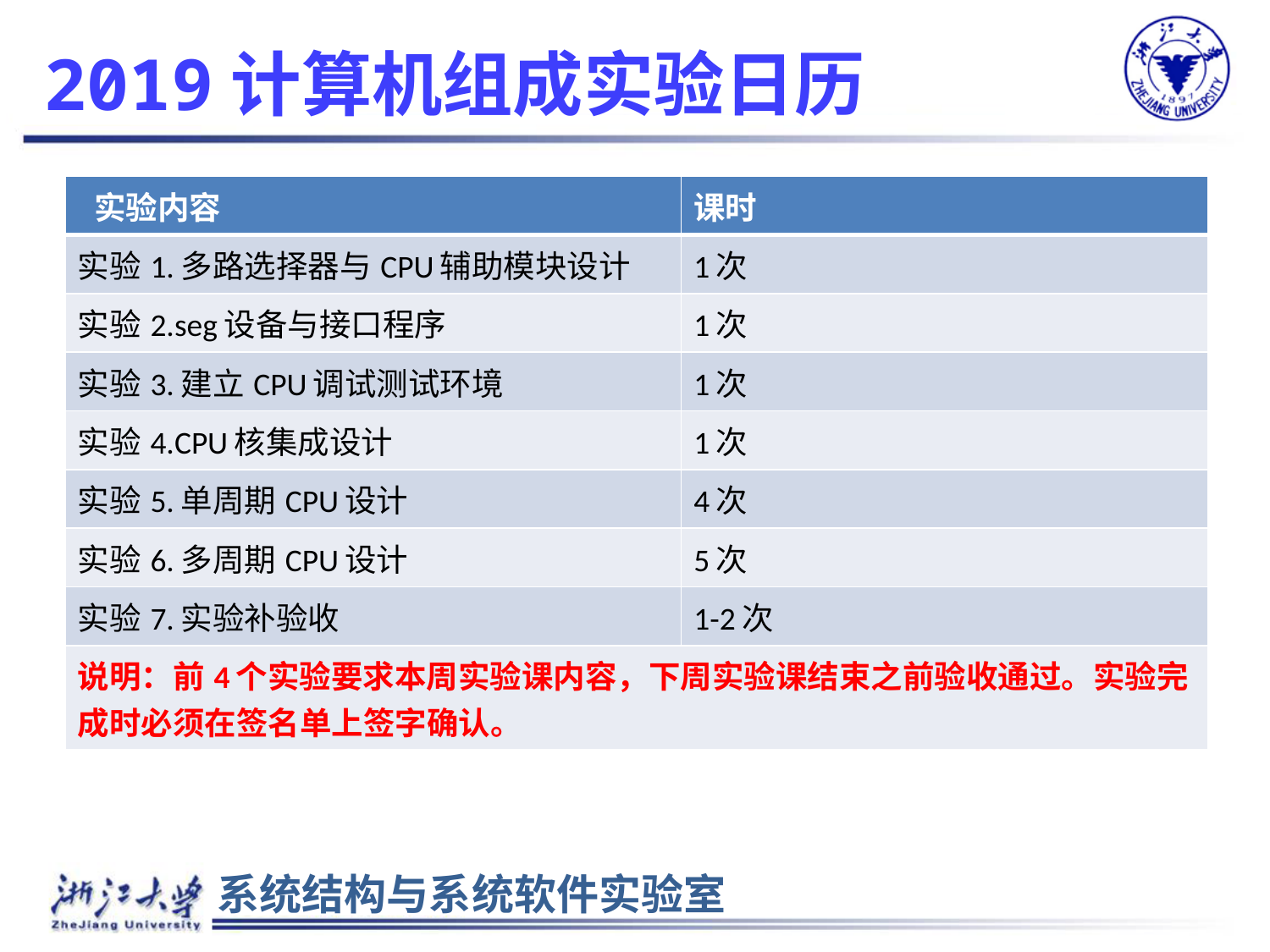

# 2019计算机组成实验日历
| 实验内容 | 课时 |
| --- | --- |
| 实验1.多路选择器与CPU辅助模块设计 | 1次 |
| 实验2.seg设备与接口程序 | 1次 |
| 实验3.建立CPU调试测试环境 | 1次 |
| 实验4.CPU核集成设计 | 1次 |
| 实验5.单周期CPU设计 | 4次 |
| 实验6.多周期CPU设计 | 5次 |
| 实验7.实验补验收 | 1-2次 |
| 说明：前4个实验要求本周实验课内容，下周实验课结束之前验收通过。实验完成时必须在签名单上签字确认。 |  |